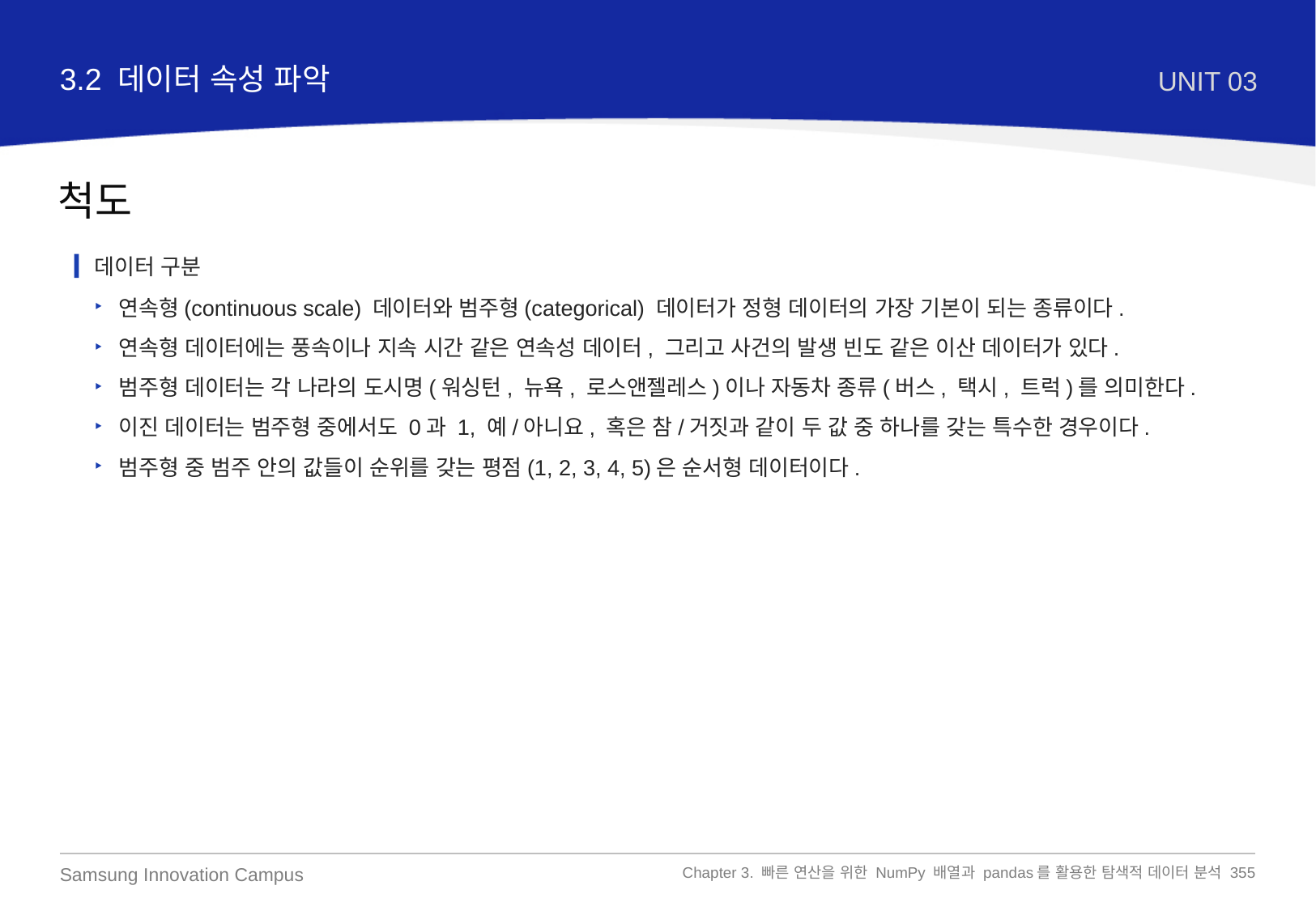

3.2 데이터 속성 파악
UNIT 03
척도
데이터 구분

연속형(continuous scale) 데이터와 범주형(categorical) 데이터가 정형 데이터의 가장 기본이 되는 종류이다.
연속형 데이터에는 풍속이나 지속 시간 같은 연속성 데이터, 그리고 사건의 발생 빈도 같은 이산 데이터가 있다.
범주형 데이터는 각 나라의 도시명(워싱턴, 뉴욕, 로스앤젤레스)이나 자동차 종류(버스, 택시, 트럭)를 의미한다.
이진 데이터는 범주형 중에서도 0과 1, 예/아니요, 혹은 참/거짓과 같이 두 값 중 하나를 갖는 특수한 경우이다.
범주형 중 범주 안의 값들이 순위를 갖는 평점(1, 2, 3, 4, 5)은 순서형 데이터이다.